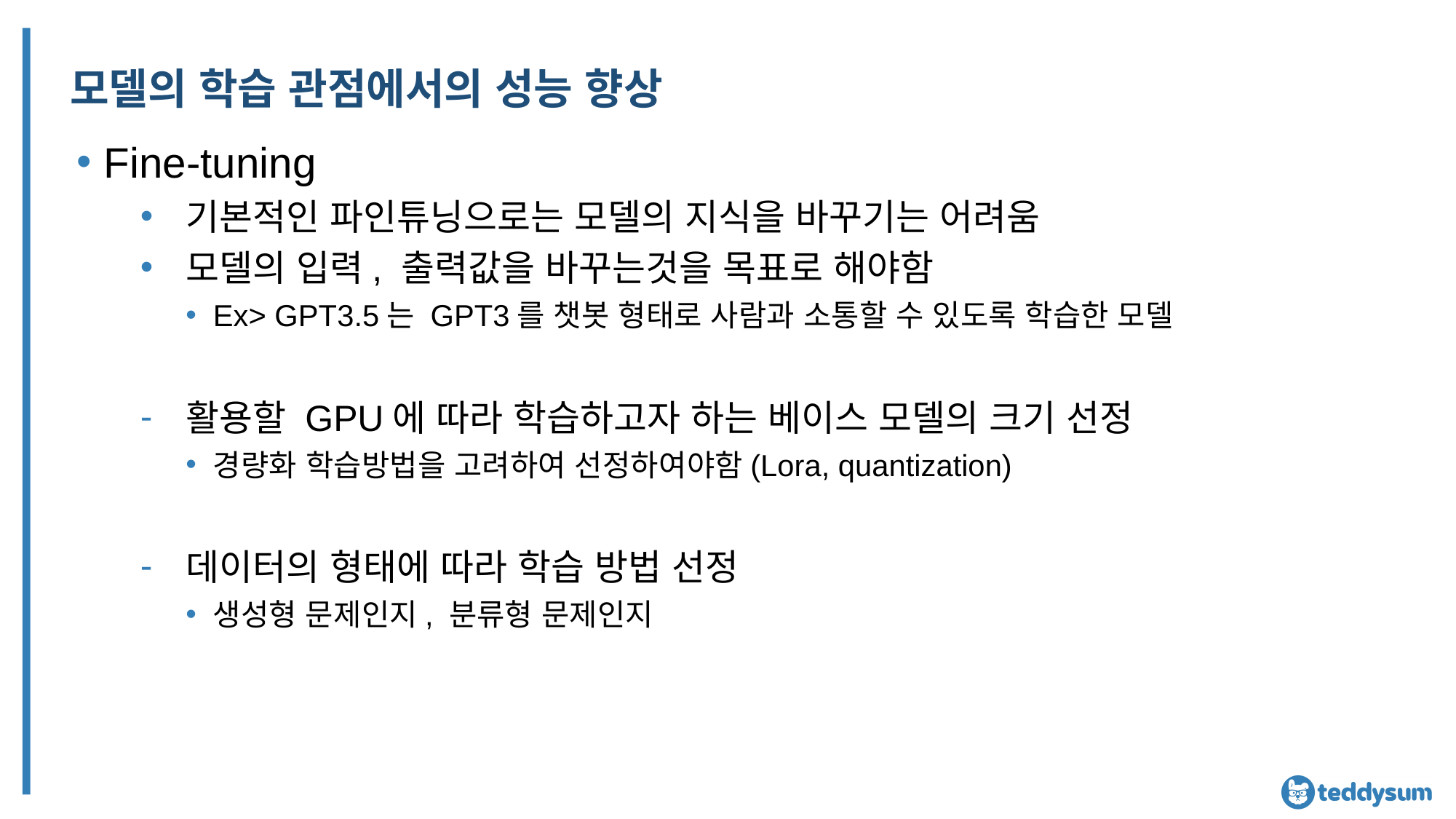

# 모델의 학습 관점에서의 성능 향상
Fine-tuning
기본적인 파인튜닝으로는 모델의 지식을 바꾸기는 어려움
모델의 입력, 출력값을 바꾸는것을 목표로 해야함
Ex> GPT3.5는 GPT3를 챗봇 형태로 사람과 소통할 수 있도록 학습한 모델

활용할 GPU에 따라 학습하고자 하는 베이스 모델의 크기 선정
경량화 학습방법을 고려하여 선정하여야함(Lora, quantization)

데이터의 형태에 따라 학습 방법 선정
생성형 문제인지, 분류형 문제인지